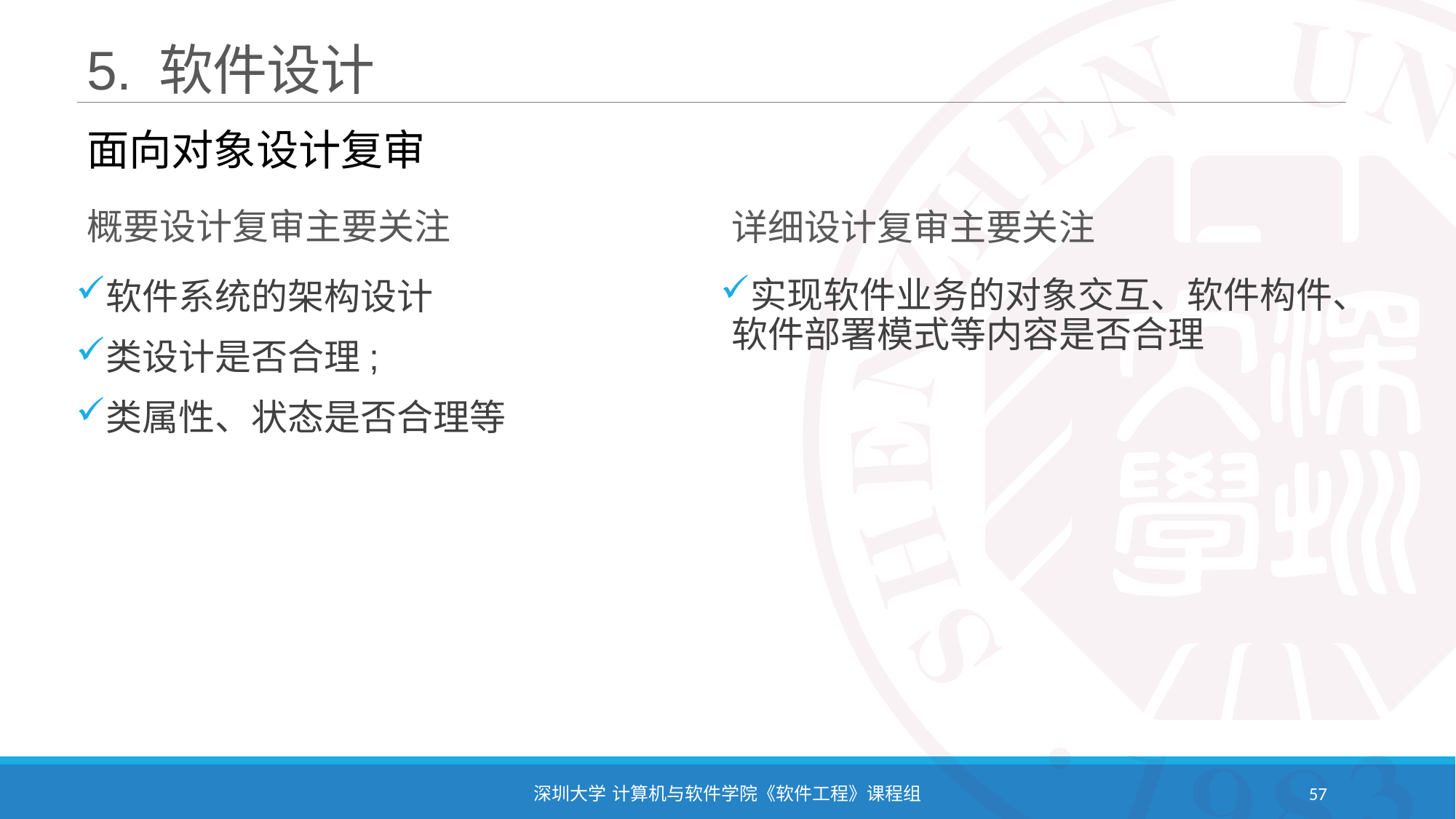

# 5. 软件设计
面向对象设计复审
概要设计复审主要关注
详细设计复审主要关注
实现软件业务的对象交互、软件构件、软件部署模式等内容是否合理
软件系统的架构设计
类设计是否合理;
类属性、状态是否合理等
深圳大学 计算机与软件学院《软件工程》课程组
57